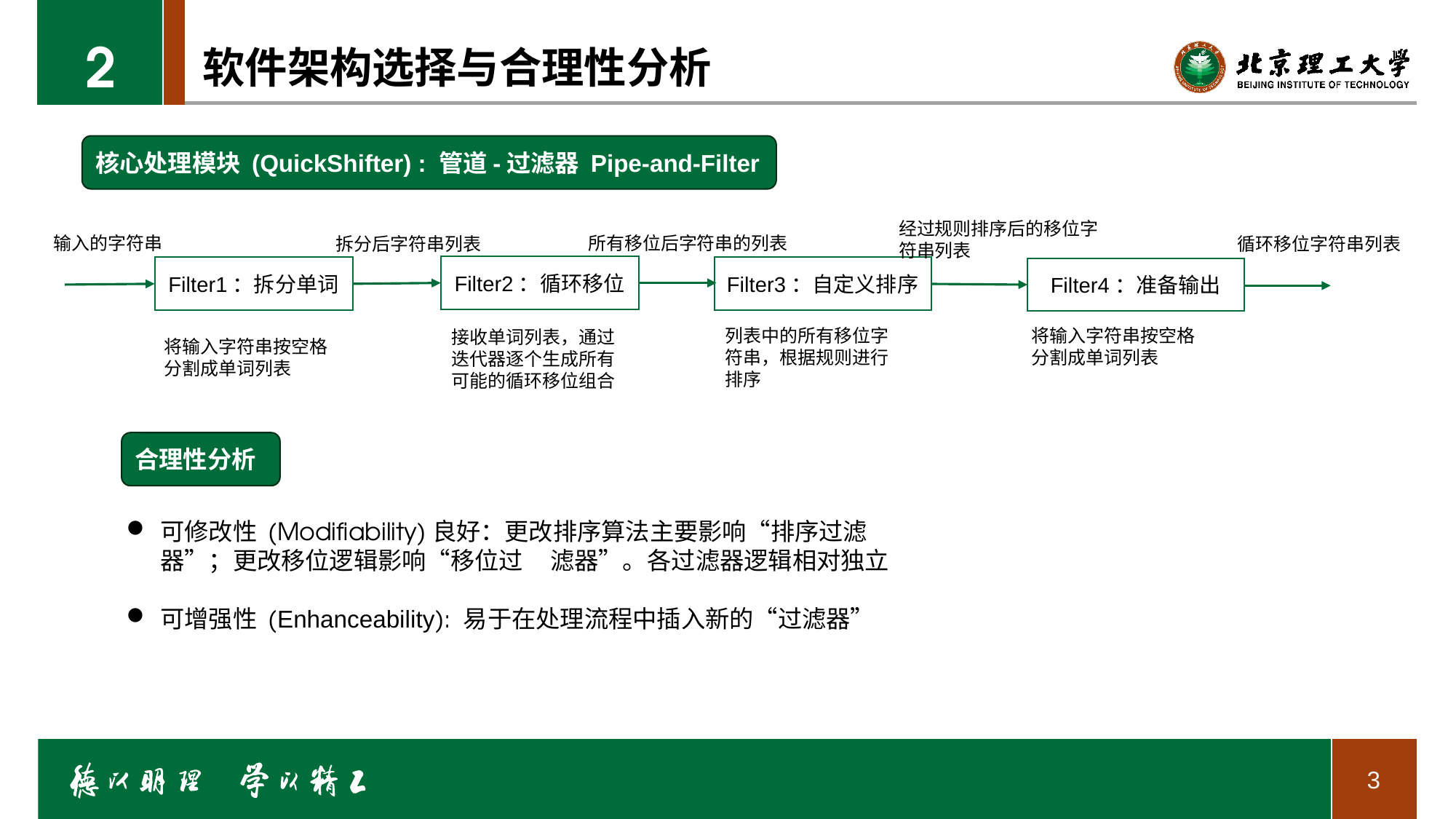

2
# 软件架构选择与合理性分析
核心处理模块 (QuickShifter) : 管道-过滤器 Pipe-and-Filter
经过规则排序后的移位字符串列表
输入的字符串
所有移位后字符串的列表
循环移位字符串列表
拆分后字符串列表
Filter2：循环移位
Filter1：拆分单词
Filter3：自定义排序
Filter4：准备输出
列表中的所有移位字符串，根据规则进行排序
将输入字符串按空格分割成单词列表
接收单词列表，通过迭代器逐个生成所有可能的循环移位组合
将输入字符串按空格分割成单词列表
合理性分析
可修改性 (Modifiability)良好：更改排序算法主要影响“排序过滤器”；更改移位逻辑影响“移位过     滤器”。各过滤器逻辑相对独立

可增强性 (Enhanceability): 易于在处理流程中插入新的“过滤器”